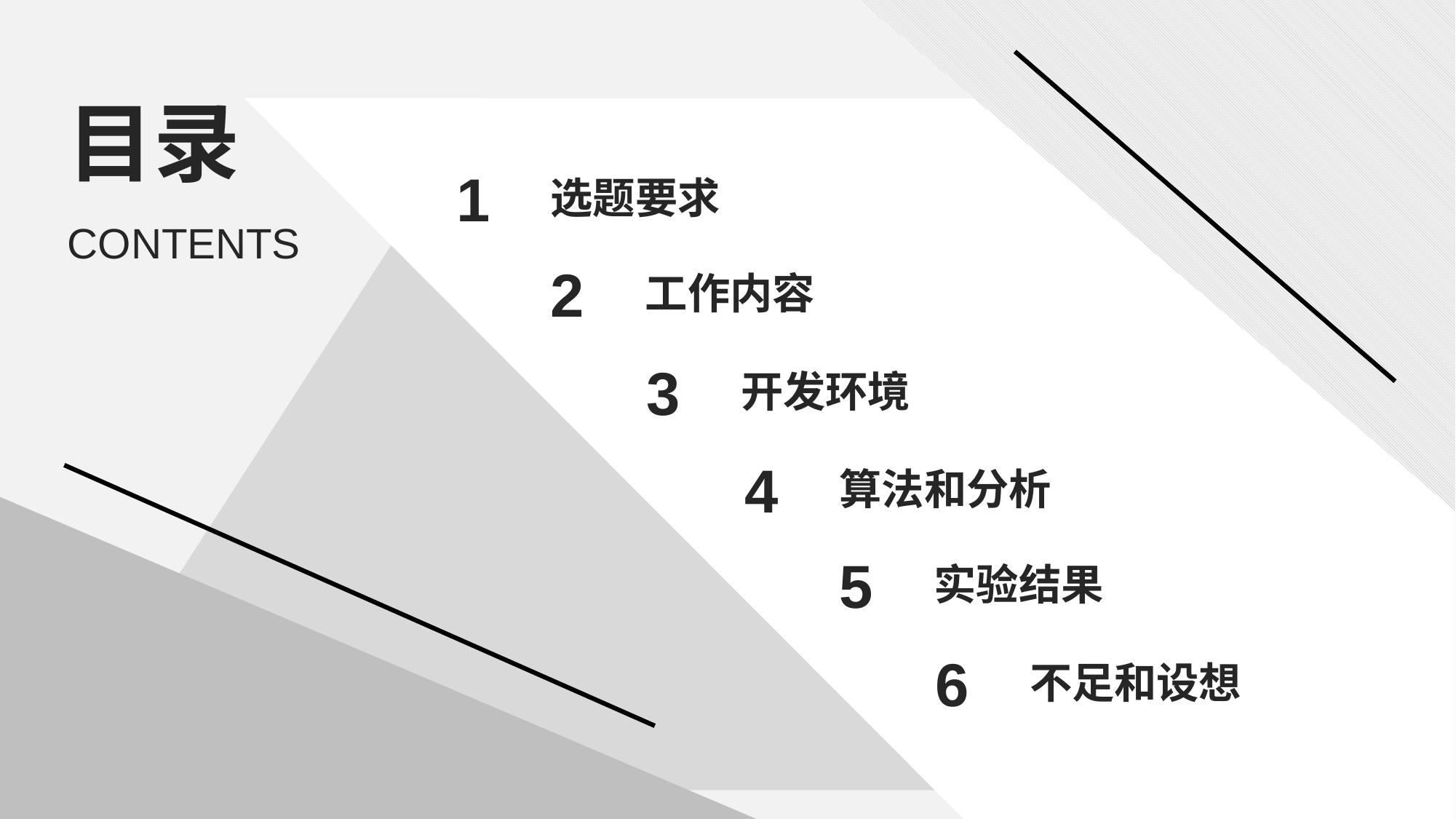

目录
选题要求
1
CONTENTS
工作内容
2
开发环境
3
算法和分析
4
实验结果
5
不足和设想
6